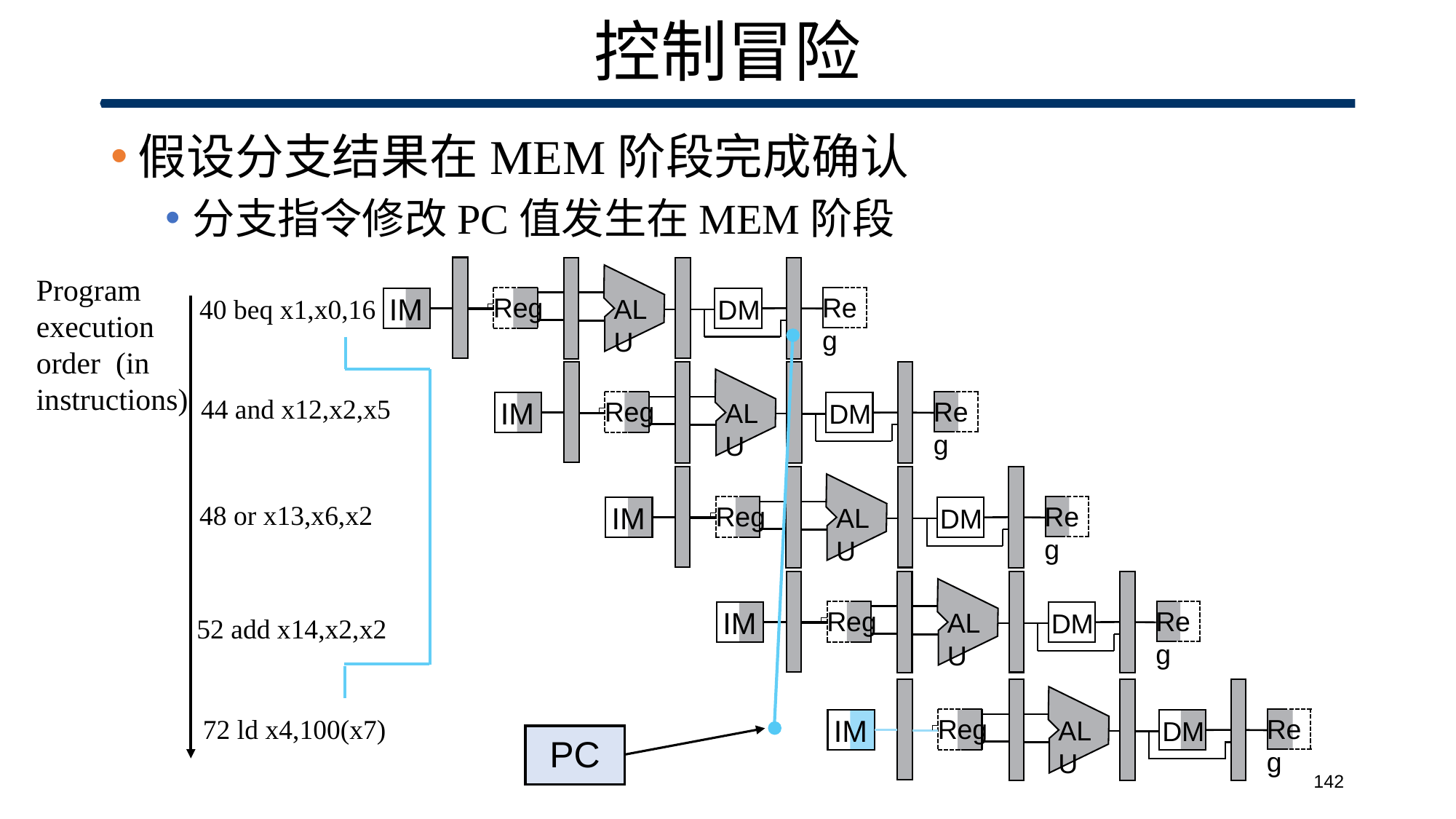

# 控制冒险
假设分支结果在MEM阶段完成确认
分支指令修改PC值发生在MEM阶段

IM
Reg
Reg
ALU
DM
Program execution
order  (in
instructions)
40 beq x1,x0,16
44 and x12,x2,x5
48 or x13,x6,x2
52 add x14,x2,x2
72 ld x4,100(x7)

IM
Reg
Reg
ALU
DM

IM
Reg
Reg
ALU
DM

IM
Reg
Reg
ALU
DM

IM
Reg
Reg
ALU
DM

PC
142